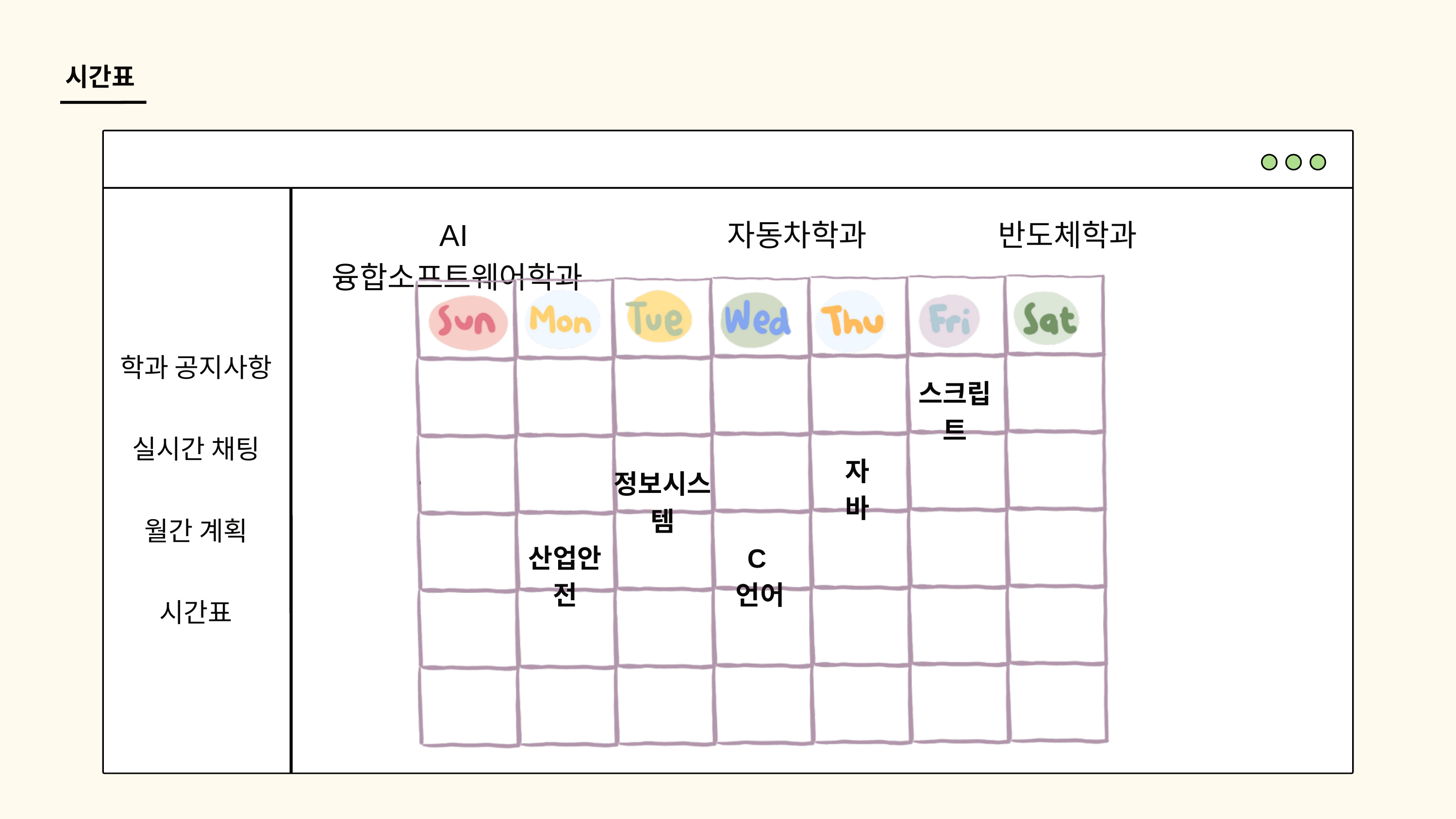

시간표

AI융합소프트웨어학과
자동차학과
반도체학과

학과 공지사항
스크립트
실시간 채팅
자바
정보시스템
월간 계획
산업안전
C언어
시간표